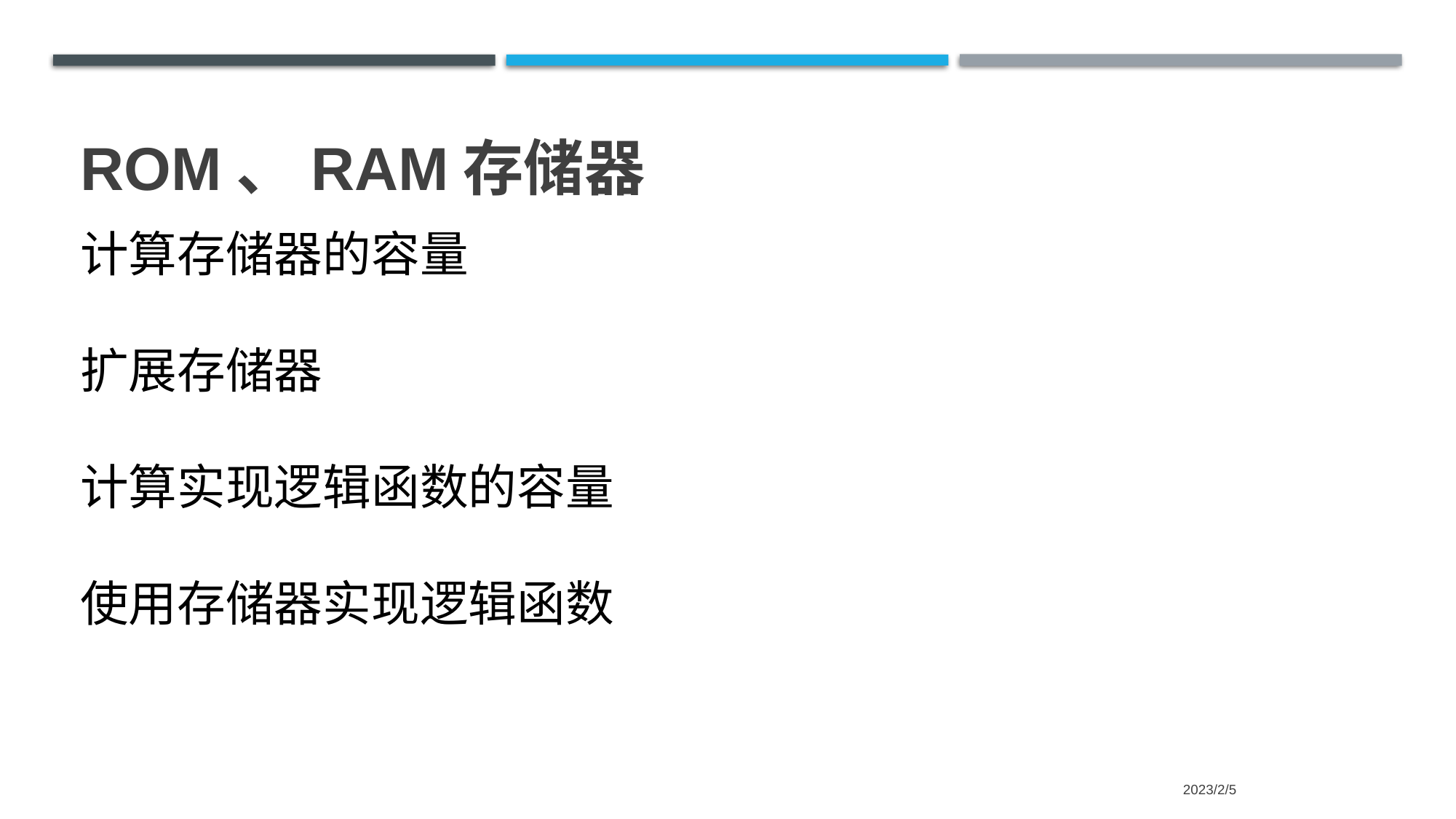

# ROM、RAM存储器
计算存储器的容量

扩展存储器

计算实现逻辑函数的容量

使用存储器实现逻辑函数

2023/2/5